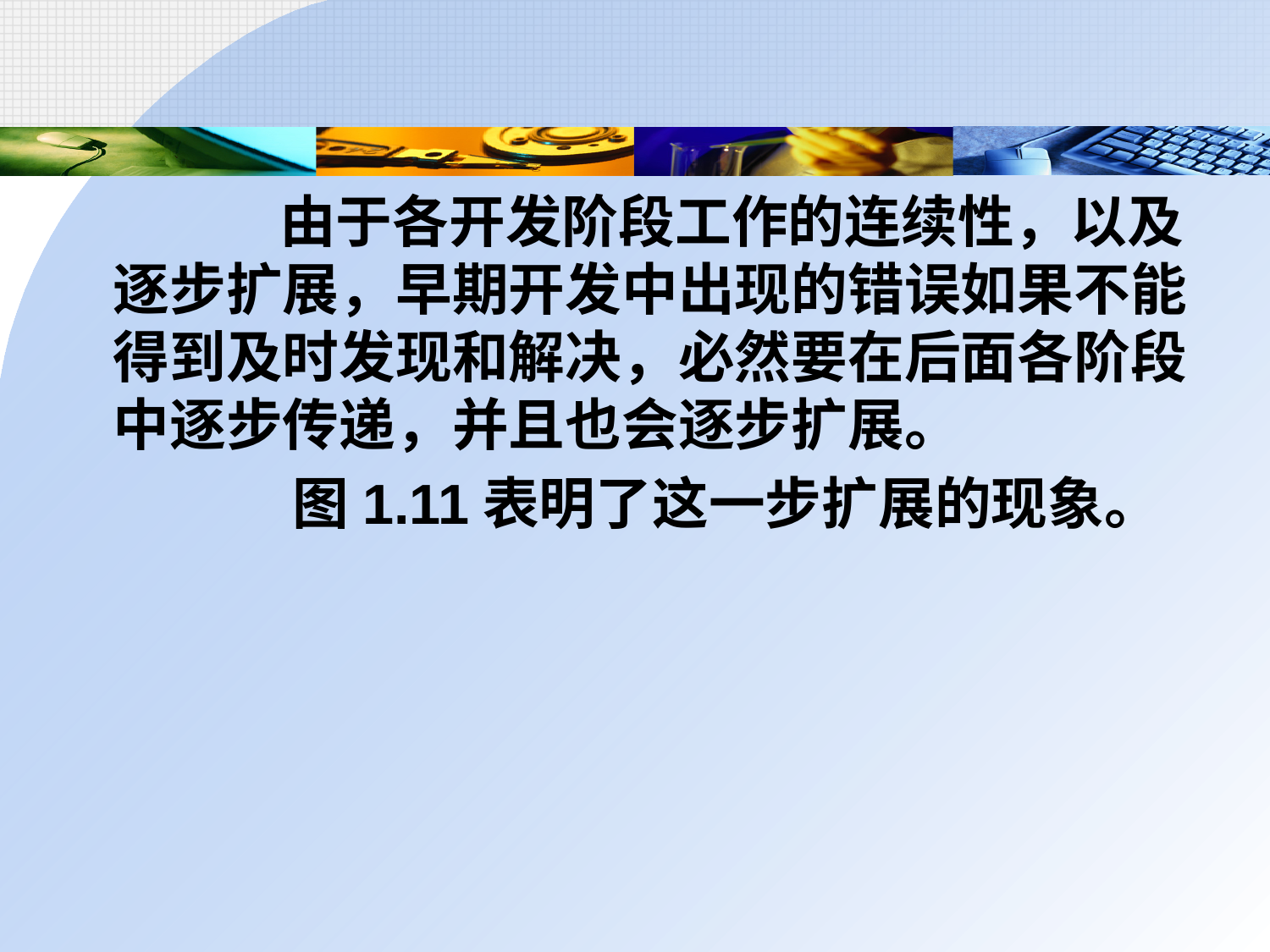

由于各开发阶段工作的连续性，以及逐步扩展，早期开发中出现的错误如果不能得到及时发现和解决，必然要在后面各阶段中逐步传递，并且也会逐步扩展。
		   图1.11表明了这一步扩展的现象。